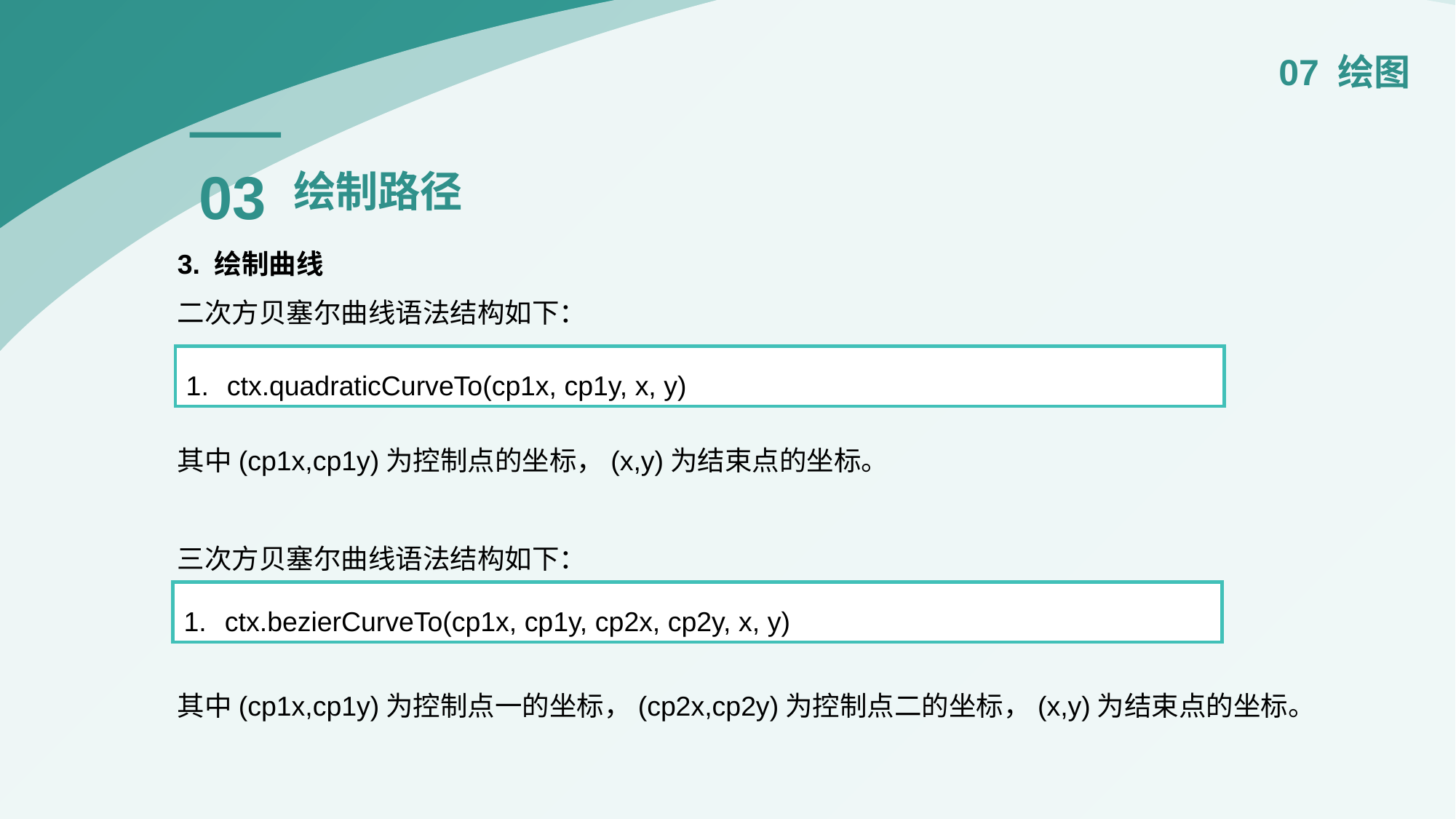

07 绘图
03

绘制路径
3. 绘制曲线
二次方贝塞尔曲线语法结构如下：

其中(cp1x,cp1y)为控制点的坐标，(x,y)为结束点的坐标。

三次方贝塞尔曲线语法结构如下：

其中(cp1x,cp1y)为控制点一的坐标，(cp2x,cp2y)为控制点二的坐标，(x,y)为结束点的坐标。
ctx.quadraticCurveTo(cp1x, cp1y, x, y)
ctx.bezierCurveTo(cp1x, cp1y, cp2x, cp2y, x, y)